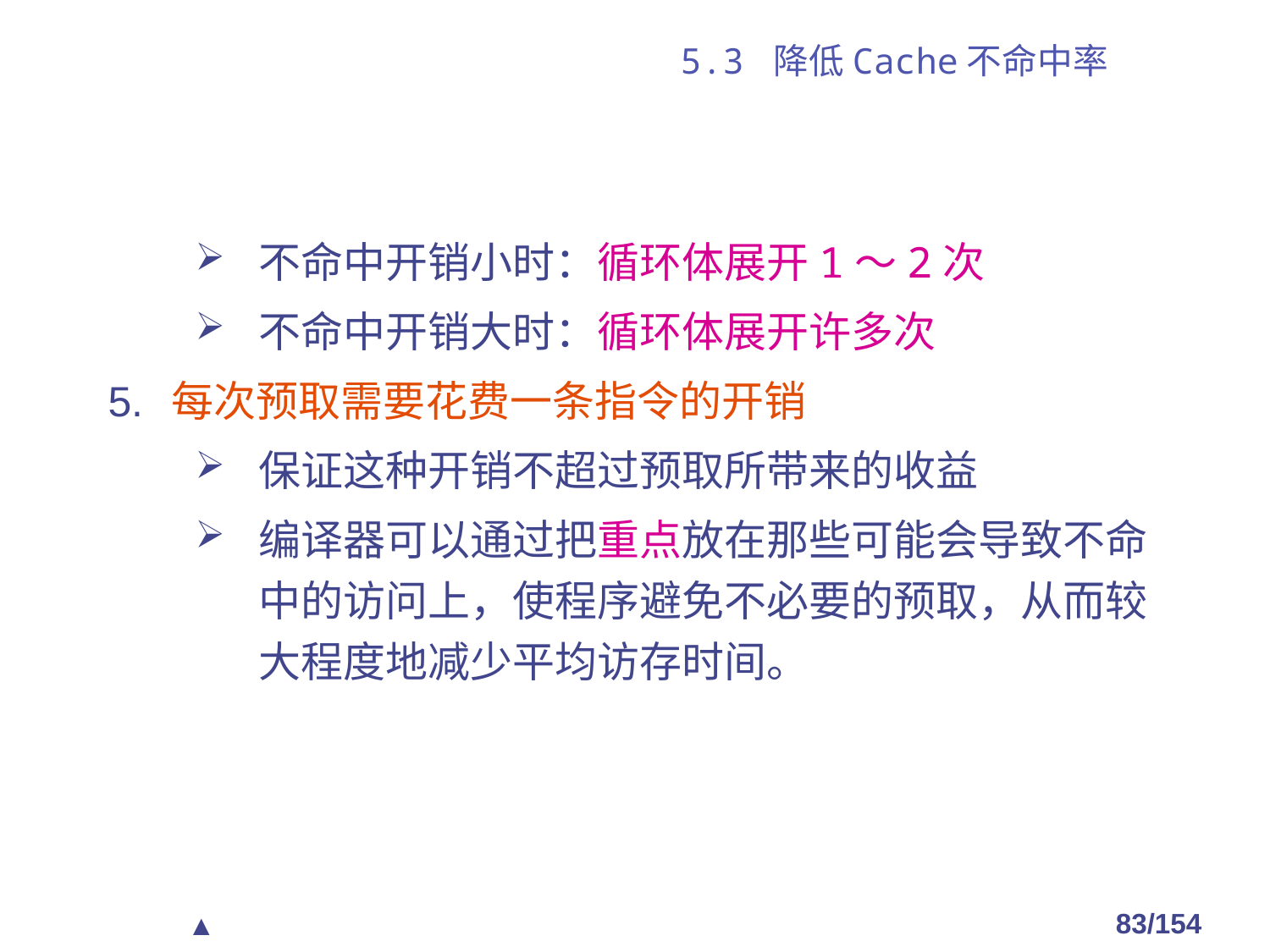

# 5.3 降低Cache不命中率
不命中开销小时：循环体展开1～2次
不命中开销大时：循环体展开许多次
每次预取需要花费一条指令的开销
保证这种开销不超过预取所带来的收益
编译器可以通过把重点放在那些可能会导致不命中的访问上，使程序避免不必要的预取，从而较大程度地减少平均访存时间。